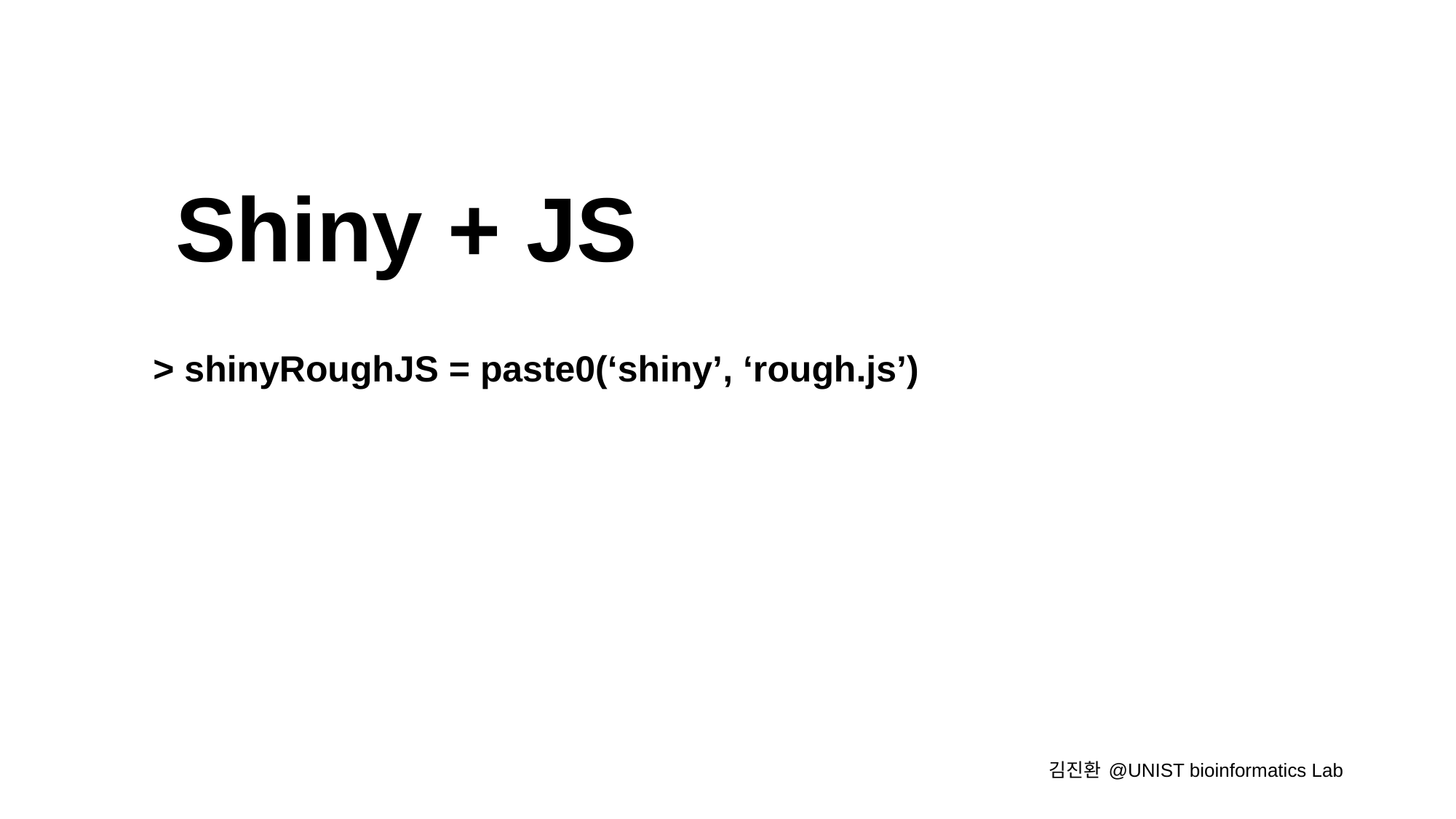

# Shiny + JS
> shinyRoughJS = paste0(‘shiny’, ‘rough.js’)
김진환 @UNIST bioinformatics Lab